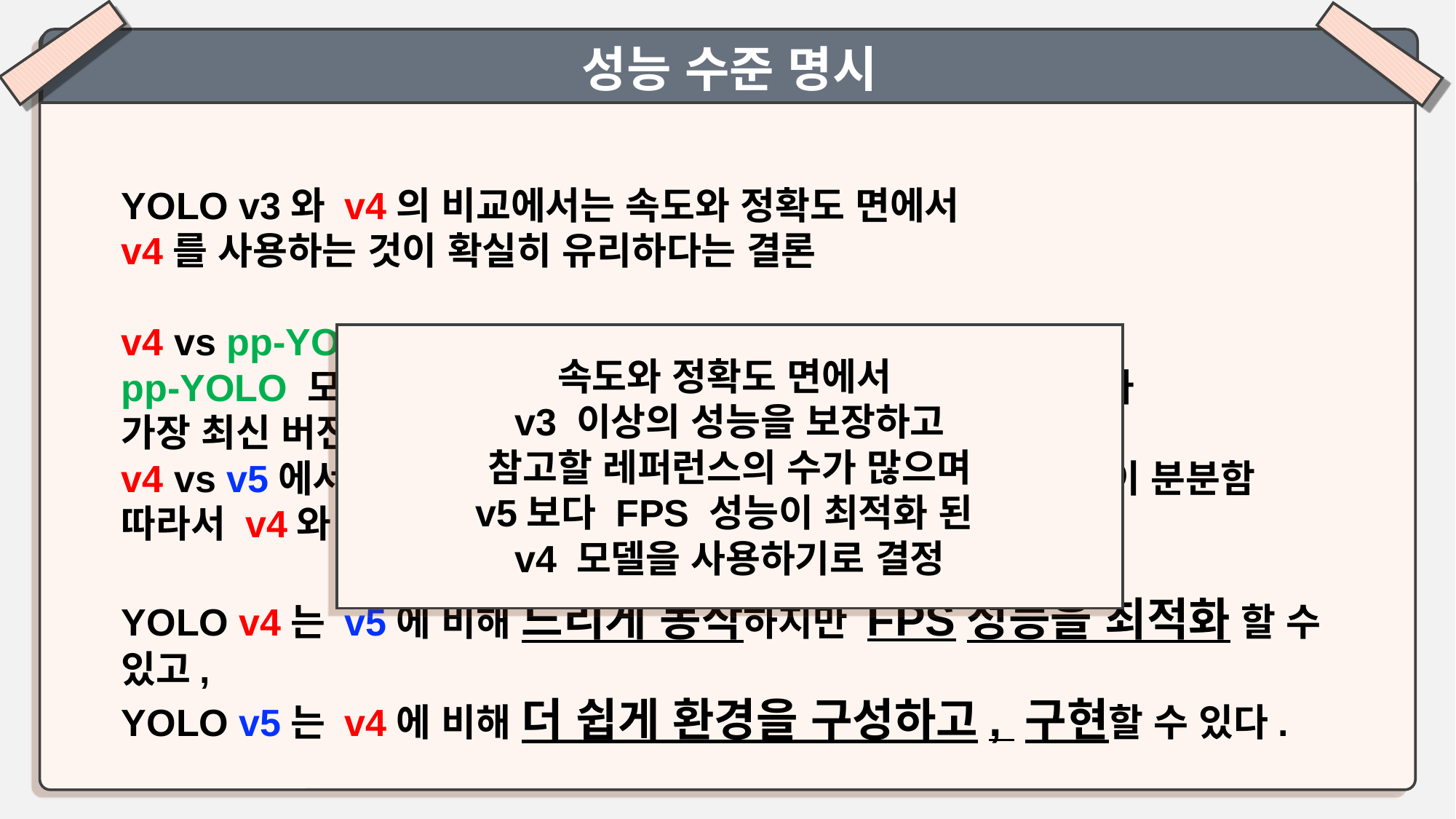

성능 수준 명시

YOLO v3와 v4의 비교에서는 속도와 정확도 면에서
v4를 사용하는 것이 확실히 유리하다는 결론

v4 vs pp-YOLO에서는
pp-YOLO 모델이 속도와 정확도 면에서 우위인 것을 확인했으나
가장 최신 버전이므로 레퍼런스가 부족함
v4 vs v5에서는 학자들 사이에서도 속도와 정확도 면에서 의견이 분분함
따라서 v4와 v5를 최종적으로 고려했다.

YOLO v4는 v5에 비해 느리게 동작하지만 FPS성능을 최적화 할 수 있고,
YOLO v5는 v4에 비해 더 쉽게 환경을 구성하고, 구현할 수 있다.

속도와 정확도 면에서
v3 이상의 성능을 보장하고
참고할 레퍼런스의 수가 많으며
v5보다 FPS 성능이 최적화 된
v4 모델을 사용하기로 결정